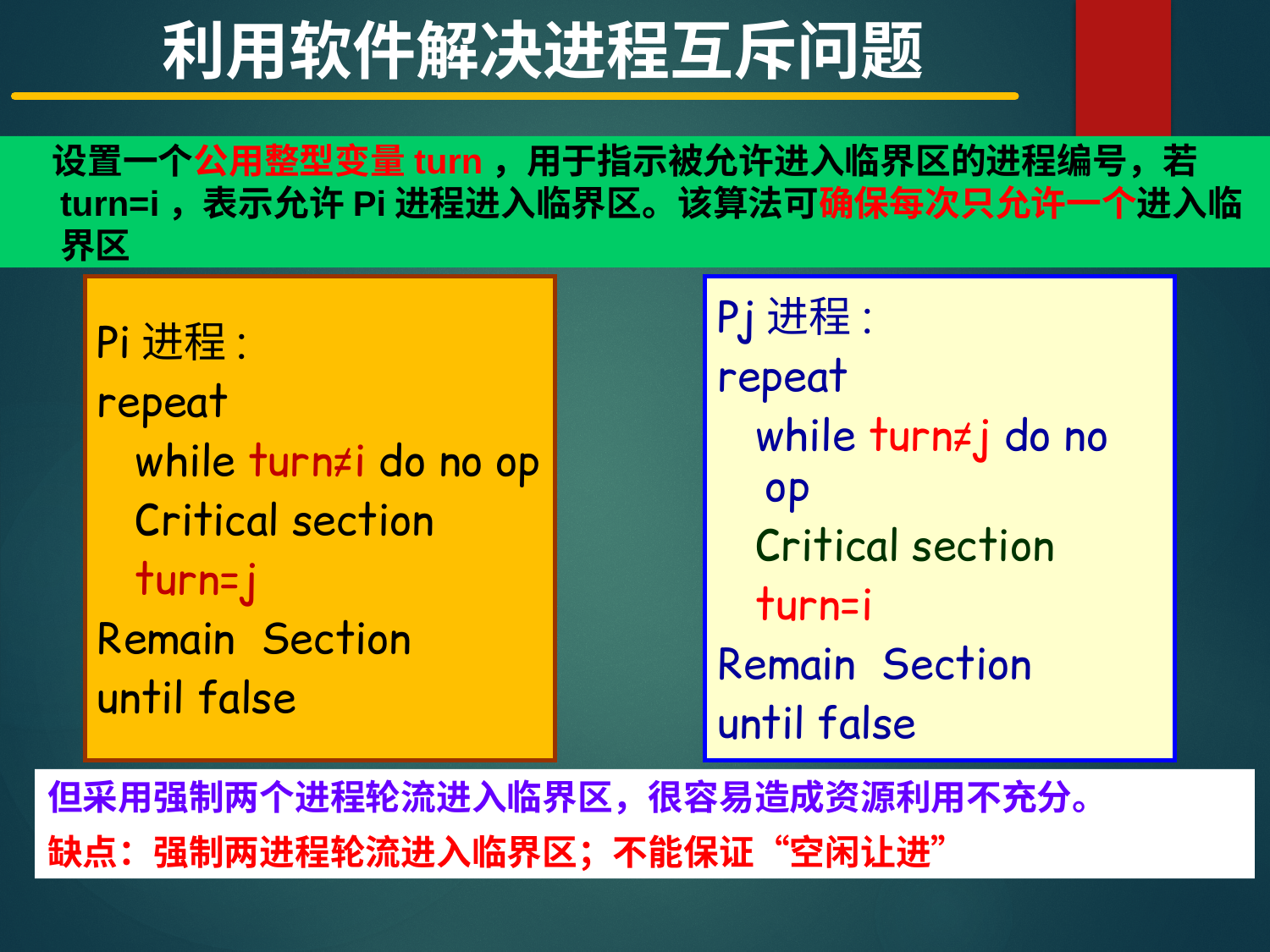

利用软件解决进程互斥问题
    设置一个公用整型变量turn，用于指示被允许进入临界区的进程编号，若turn=i，表示允许Pi进程进入临界区。该算法可确保每次只允许一个进入临界区
Pi进程:
repeat
   while turn≠i do no op
   Critical section
   turn=j
Remain  Section
until false
Pj进程:
repeat
   while turn≠j do no op
   Critical section
   turn=i
Remain  Section
until false
但采用强制两个进程轮流进入临界区，很容易造成资源利用不充分。
缺点：强制两进程轮流进入临界区；不能保证“空闲让进”